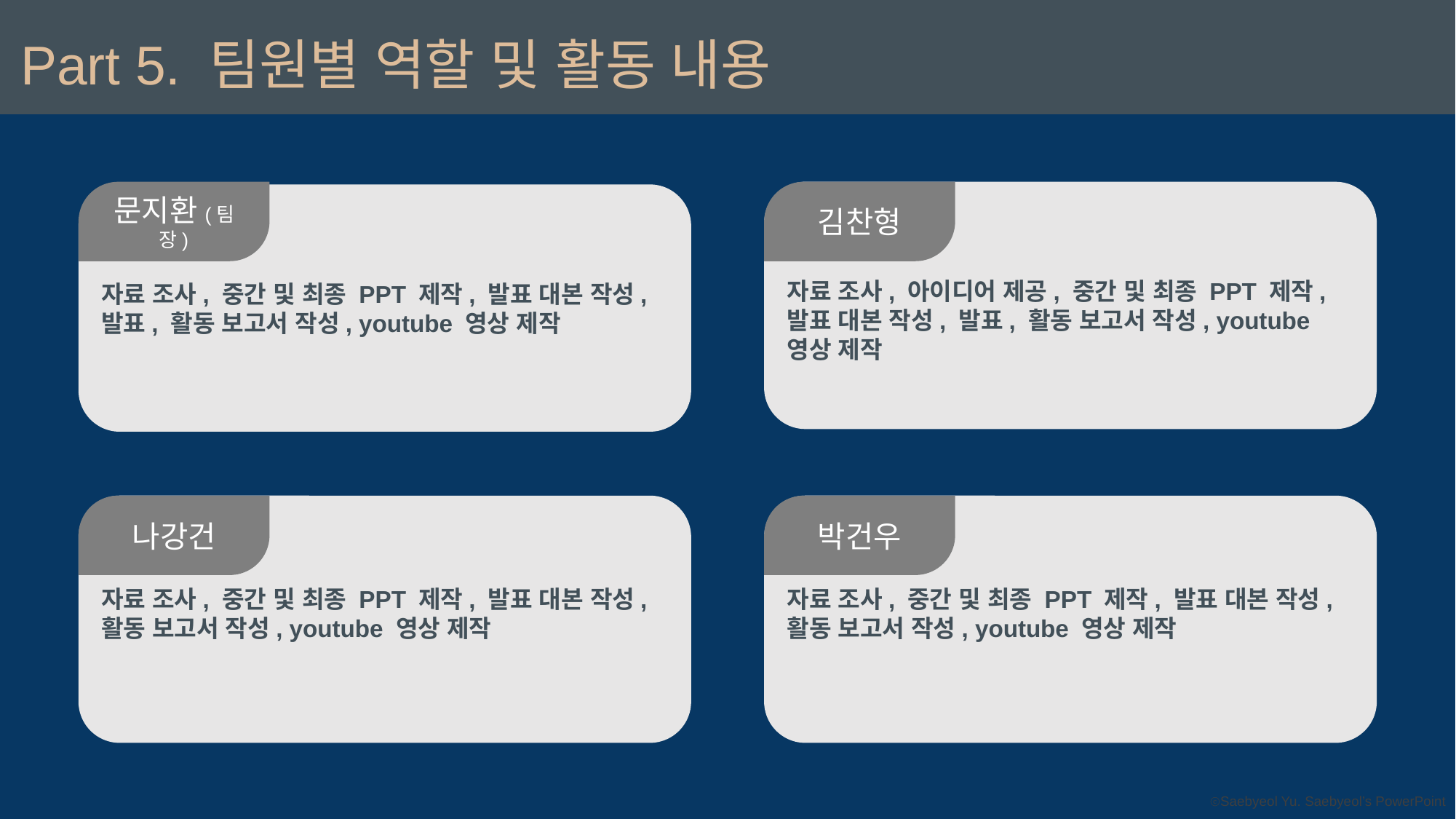

Part 5. 팀원별 역할 및 활동 내용
문지환(팀장)
김찬형

자료 조사, 아이디어 제공, 중간 및 최종 PPT 제작, 발표 대본 작성, 발표, 활동 보고서 작성, youtube 영상 제작

자료 조사, 중간 및 최종 PPT 제작, 발표 대본 작성, 발표, 활동 보고서 작성, youtube 영상 제작
나강건
박건우

자료 조사, 중간 및 최종 PPT 제작, 발표 대본 작성, 활동 보고서 작성, youtube 영상 제작

자료 조사, 중간 및 최종 PPT 제작, 발표 대본 작성, 활동 보고서 작성, youtube 영상 제작